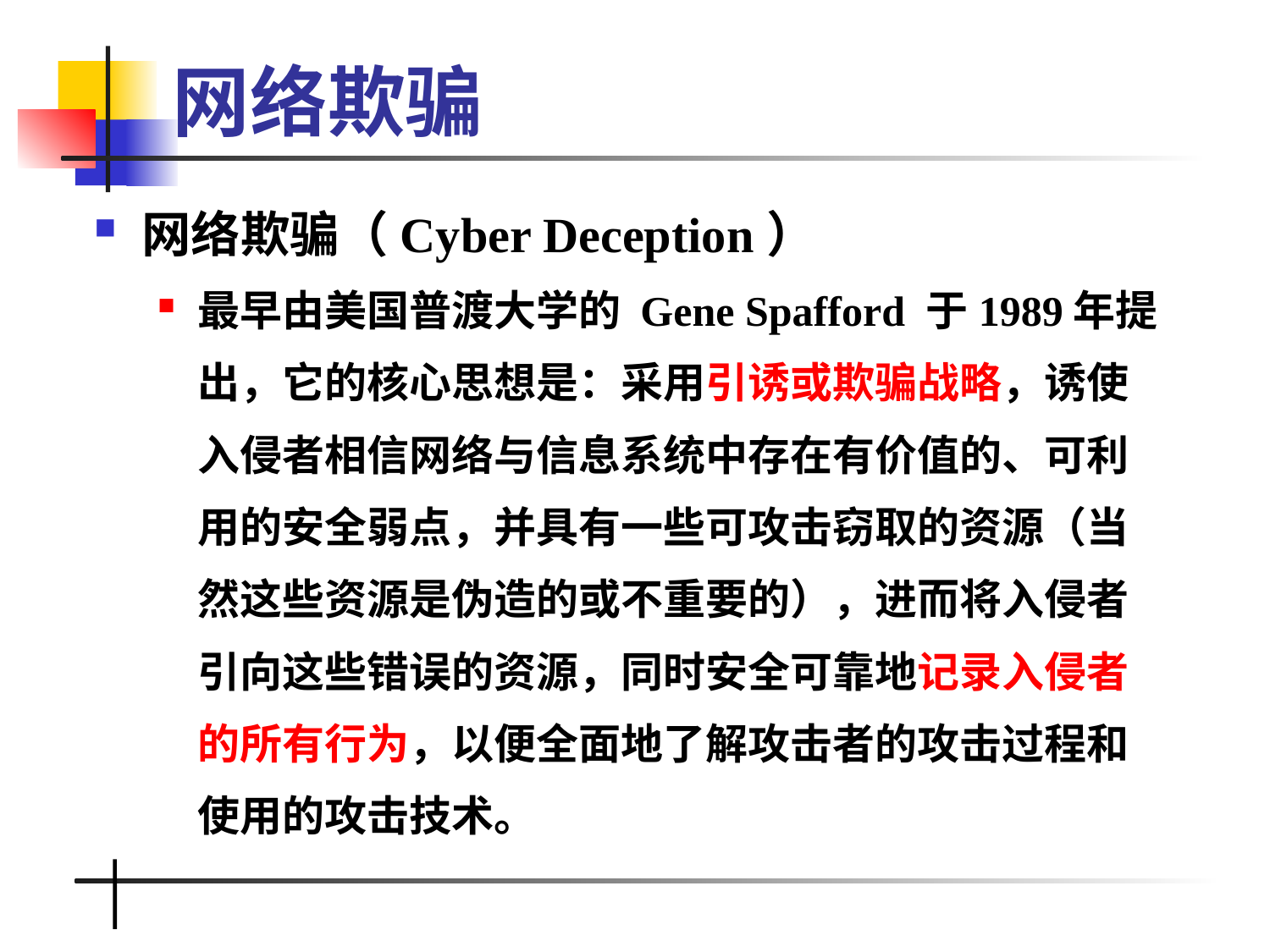

# 网络欺骗
网络欺骗（Cyber Deception）
最早由美国普渡大学的 Gene Spafford 于1989年提出，它的核心思想是：采用引诱或欺骗战略，诱使入侵者相信网络与信息系统中存在有价值的、可利用的安全弱点，并具有一些可攻击窃取的资源（当然这些资源是伪造的或不重要的），进而将入侵者引向这些错误的资源，同时安全可靠地记录入侵者的所有行为，以便全面地了解攻击者的攻击过程和使用的攻击技术。